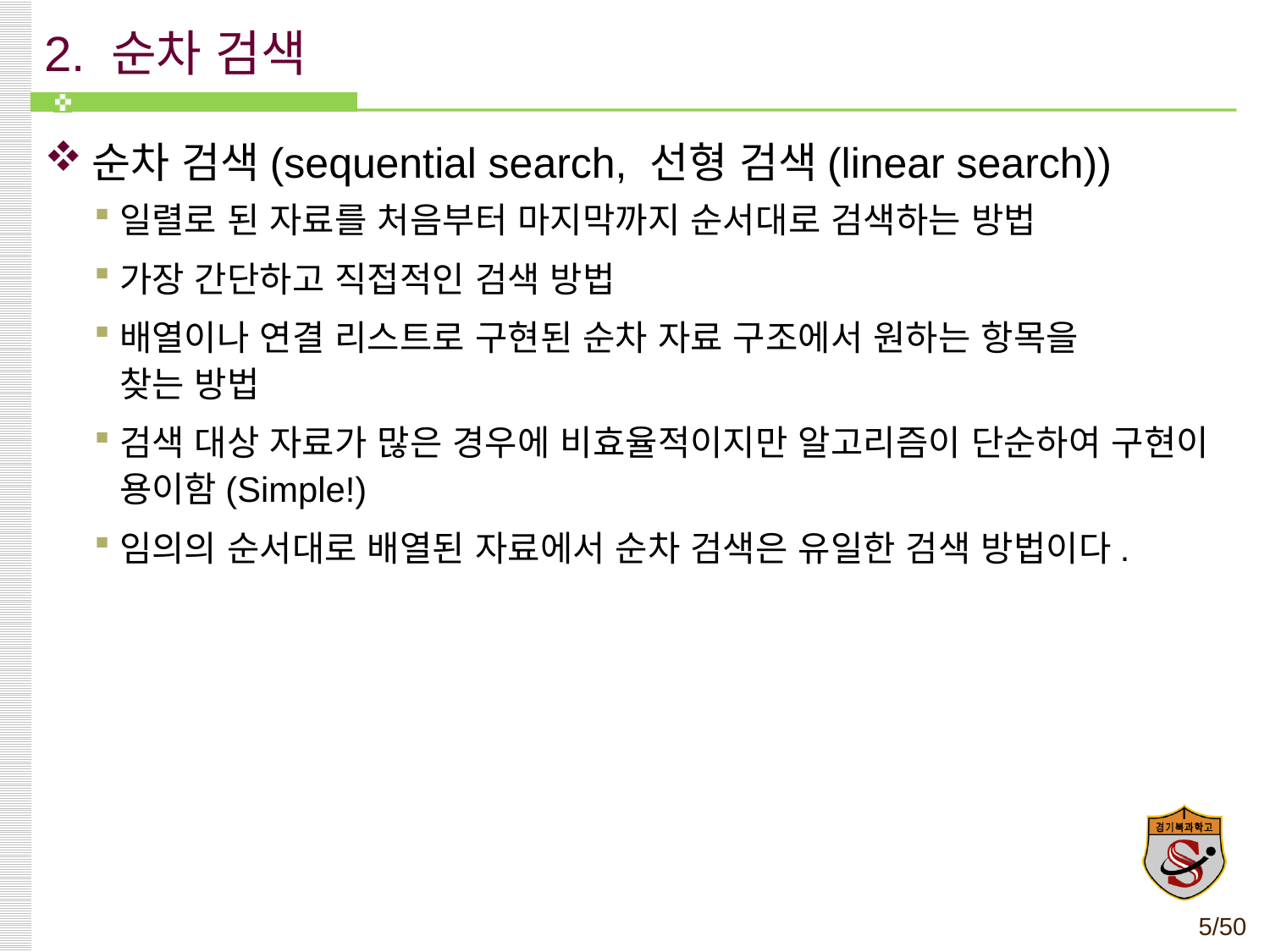

# 2. 순차 검색
순차 검색(sequential search, 선형 검색(linear search))
일렬로 된 자료를 처음부터 마지막까지 순서대로 검색하는 방법
가장 간단하고 직접적인 검색 방법
배열이나 연결 리스트로 구현된 순차 자료 구조에서 원하는 항목을
찾는 방법
검색 대상 자료가 많은 경우에 비효율적이지만 알고리즘이 단순하여 구현이 용이함(Simple!)
임의의 순서대로 배열된 자료에서 순차 검색은 유일한 검색 방법이다.